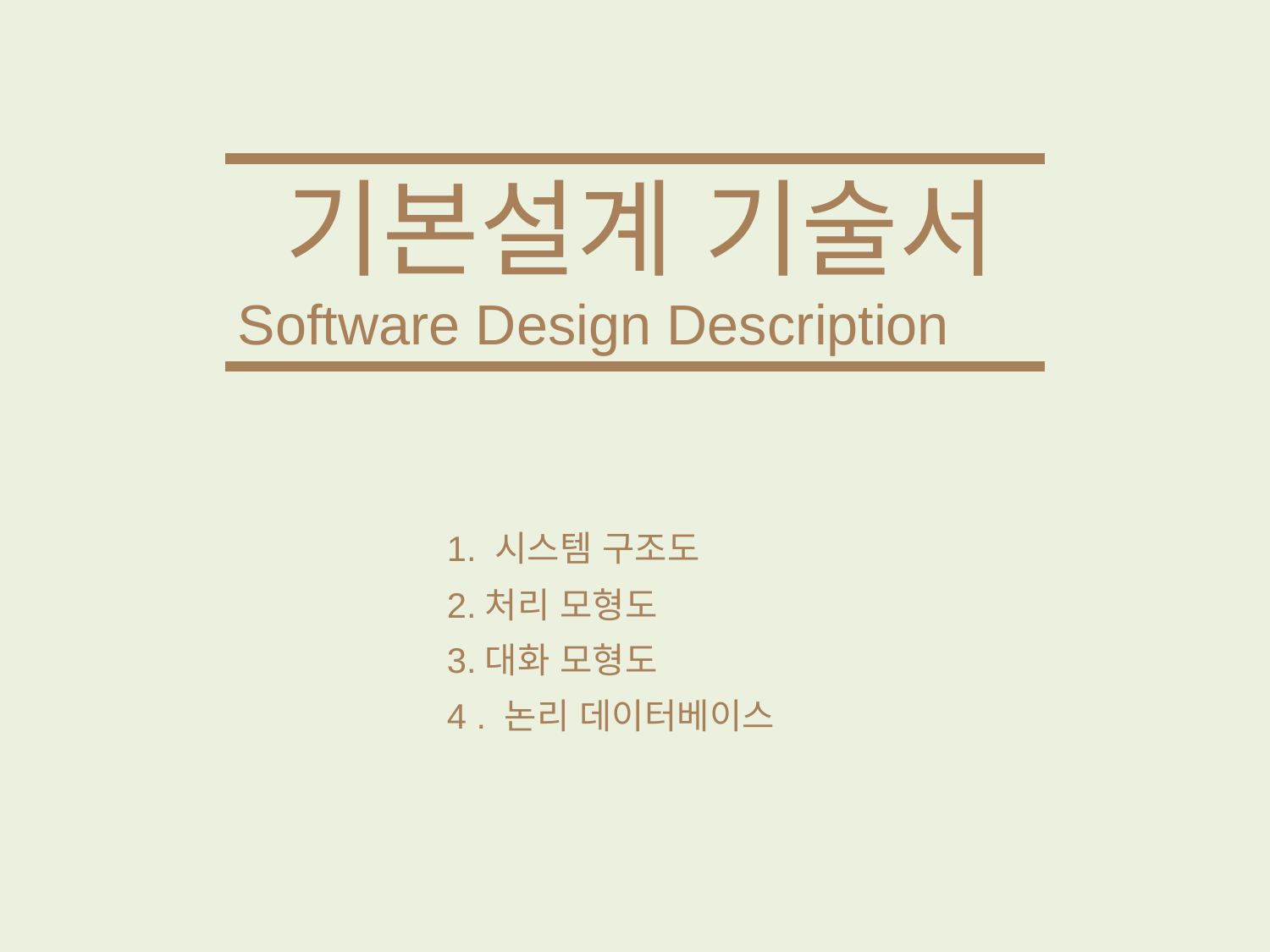

기본설계 기술서
Software Design Description
1. 시스템 구조도
2.처리 모형도
3.대화 모형도
4 . 논리 데이터베이스